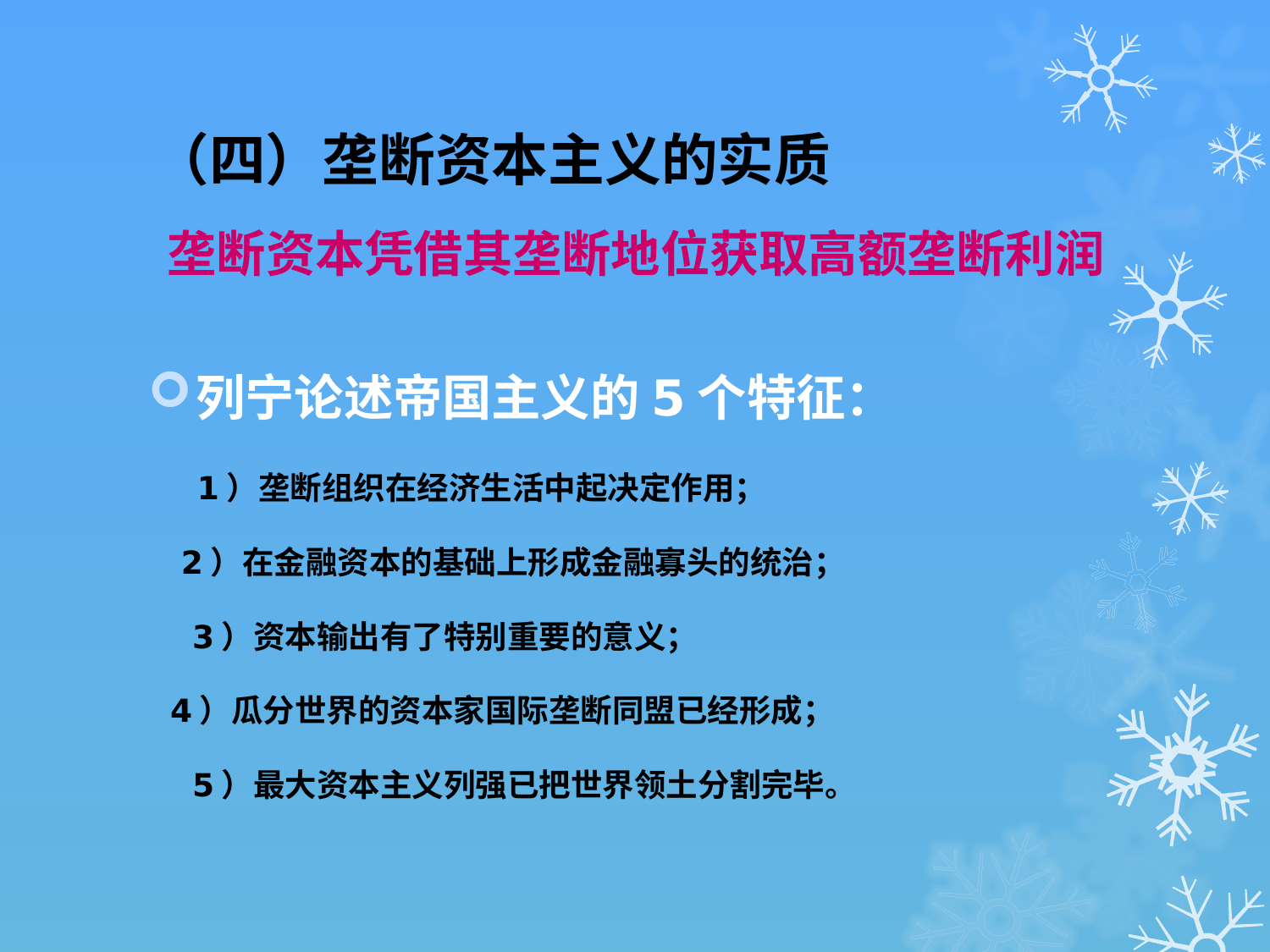

# （四）垄断资本主义的实质
垄断资本凭借其垄断地位获取高额垄断利润
列宁论述帝国主义的5个特征：
    1）垄断组织在经济生活中起决定作用；
   2）在金融资本的基础上形成金融寡头的统治；
    3）资本输出有了特别重要的意义；
  4）瓜分世界的资本家国际垄断同盟已经形成；
    5）最大资本主义列强已把世界领土分割完毕。